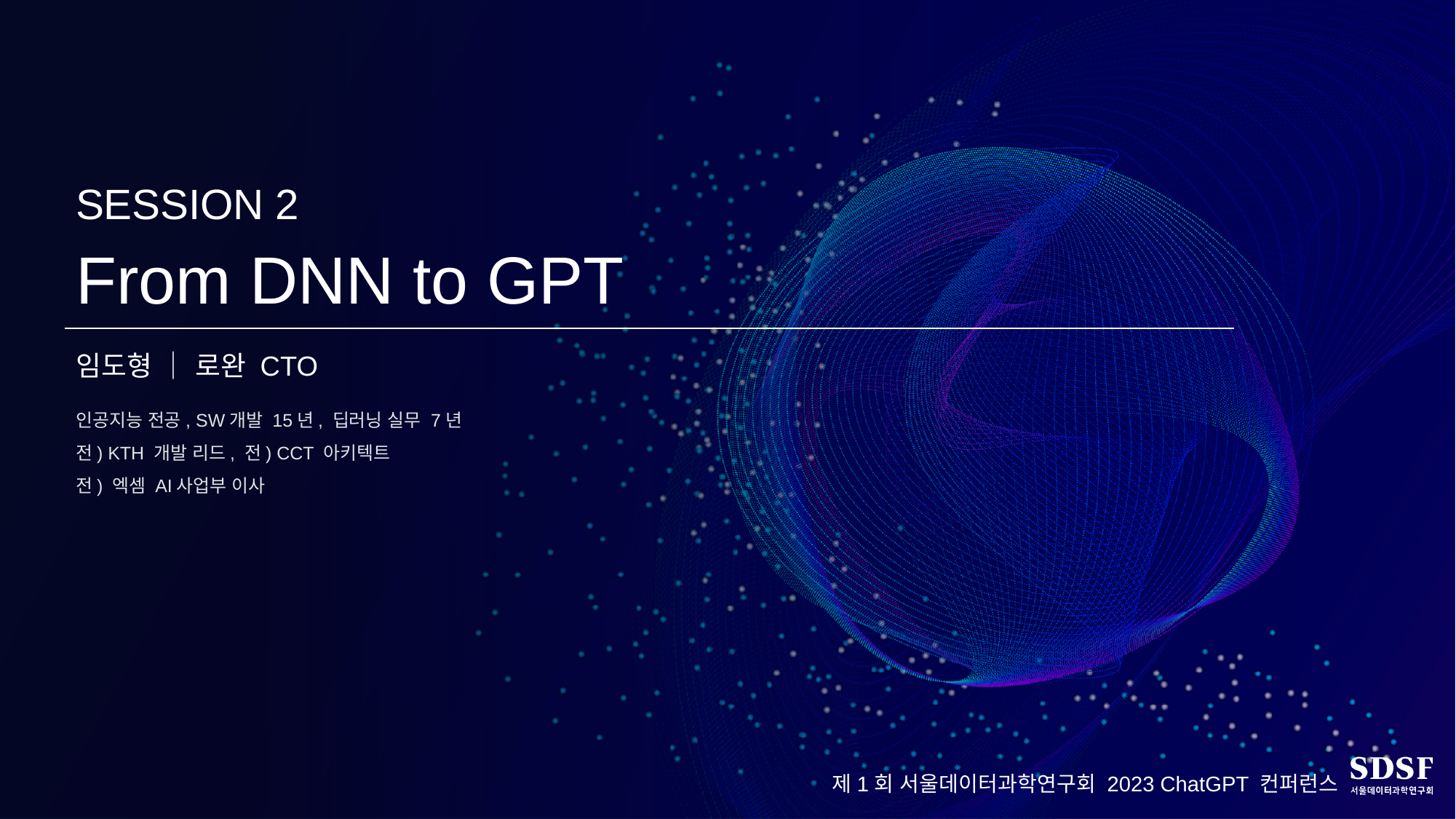

SESSION 2
# From DNN to GPT
임도형 │ 로완 CTO
인공지능 전공, SW개발 15년, 딥러닝 실무 7년
전) KTH 개발 리드, 전) CCT 아키텍트
전) 엑셈 AI사업부 이사